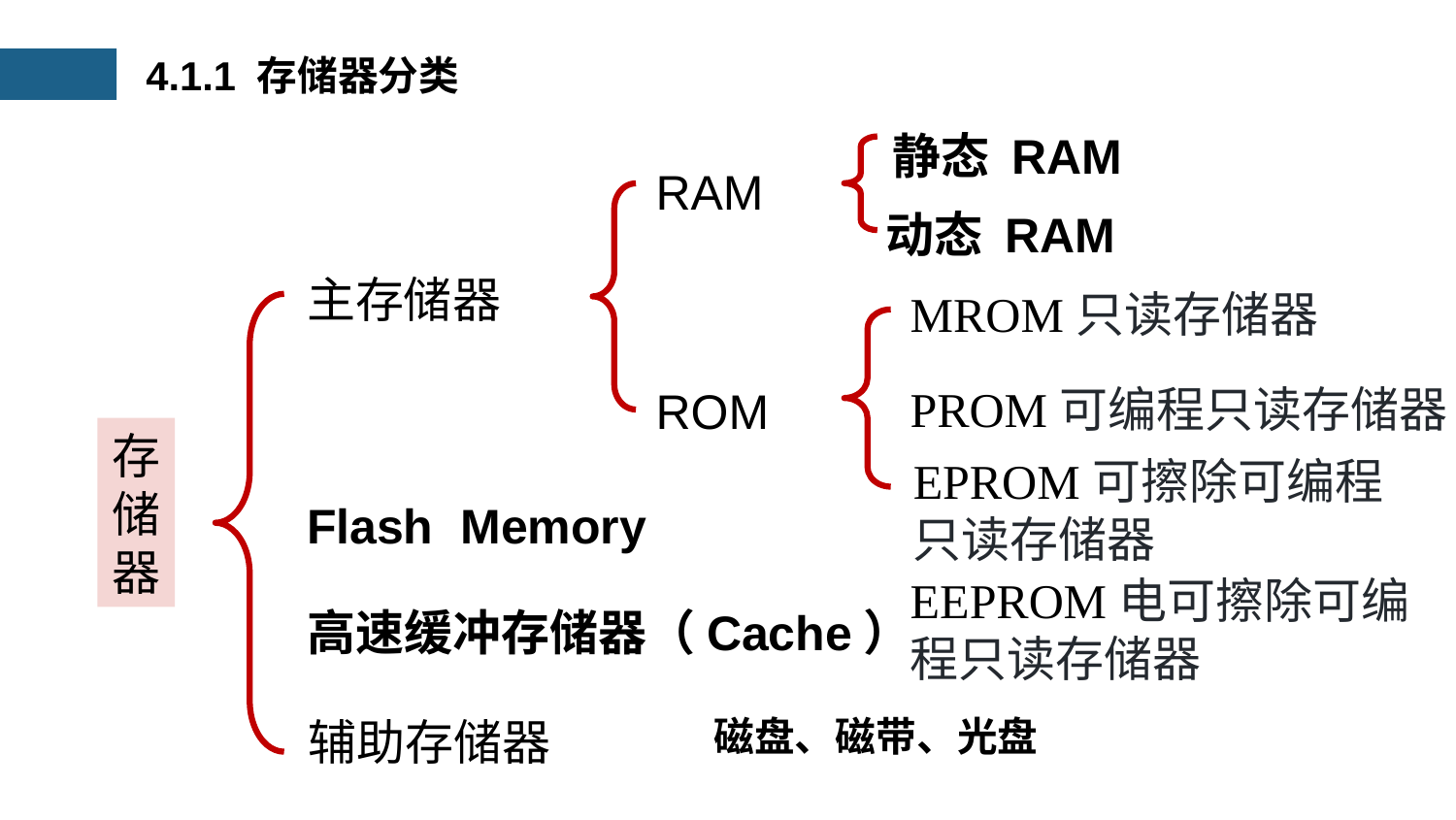

4.1.1 存储器分类
静态 RAM
动态 RAM

RAM
ROM

主存储器
辅助存储器
MROM只读存储器
PROM可编程只读存储器
EPROM可擦除可编程只读存储器
EEPROM电可擦除可编程只读存储器

存
储
器
Flash  Memory
高速缓冲存储器（Cache）
磁盘、磁带、光盘